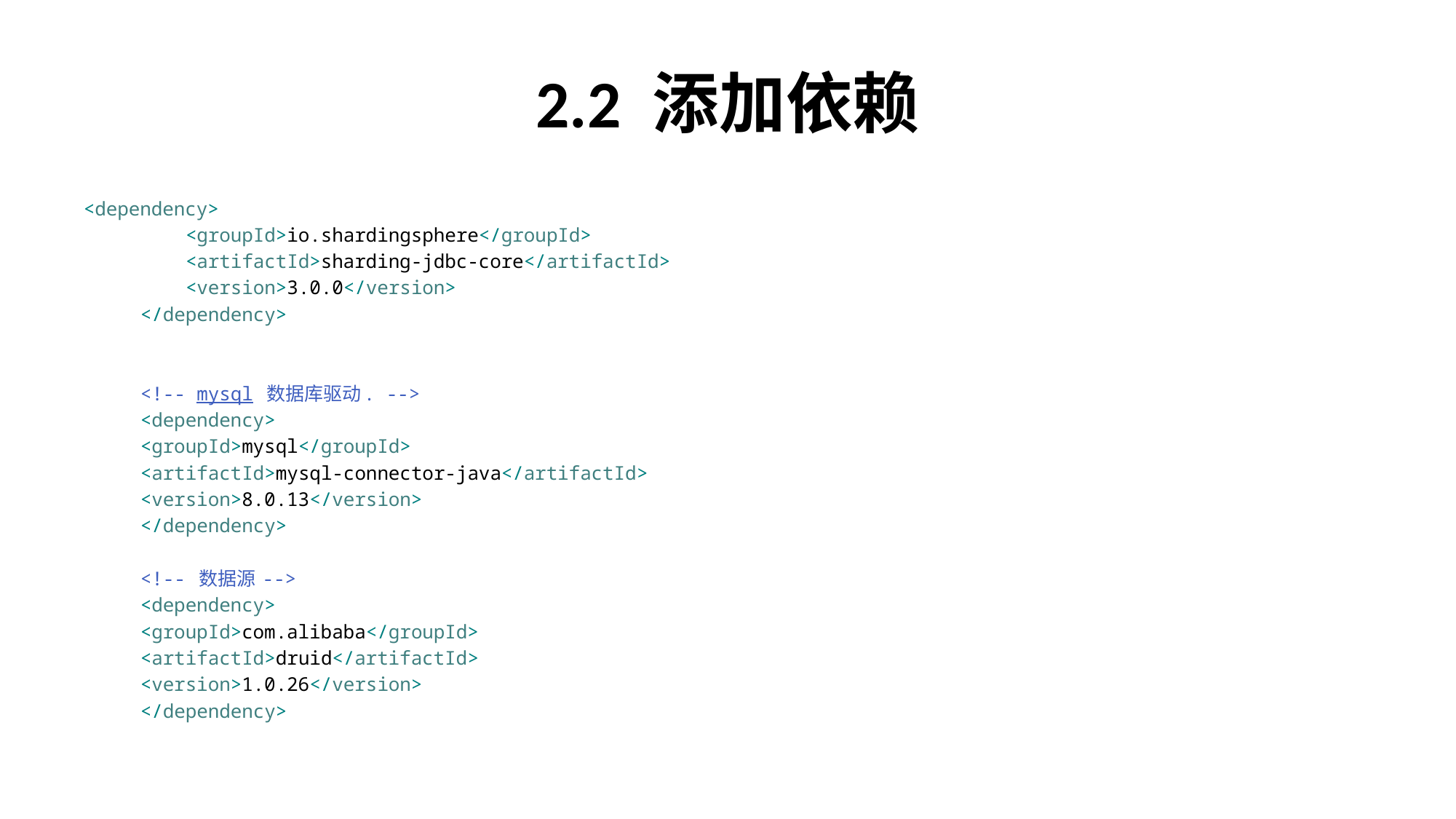

# 2.2 添加依赖
<dependency>
		    <groupId>io.shardingsphere</groupId>
		    <artifactId>sharding-jdbc-core</artifactId>
		    <version>3.0.0</version>
		</dependency>

		<!-- mysql 数据库驱动. -->
		<dependency>
			<groupId>mysql</groupId>
			<artifactId>mysql-connector-java</artifactId>
			<version>8.0.13</version>
		</dependency>

		<!-- 数据源 -->
		<dependency>
			<groupId>com.alibaba</groupId>
			<artifactId>druid</artifactId>
			<version>1.0.26</version>
		</dependency>